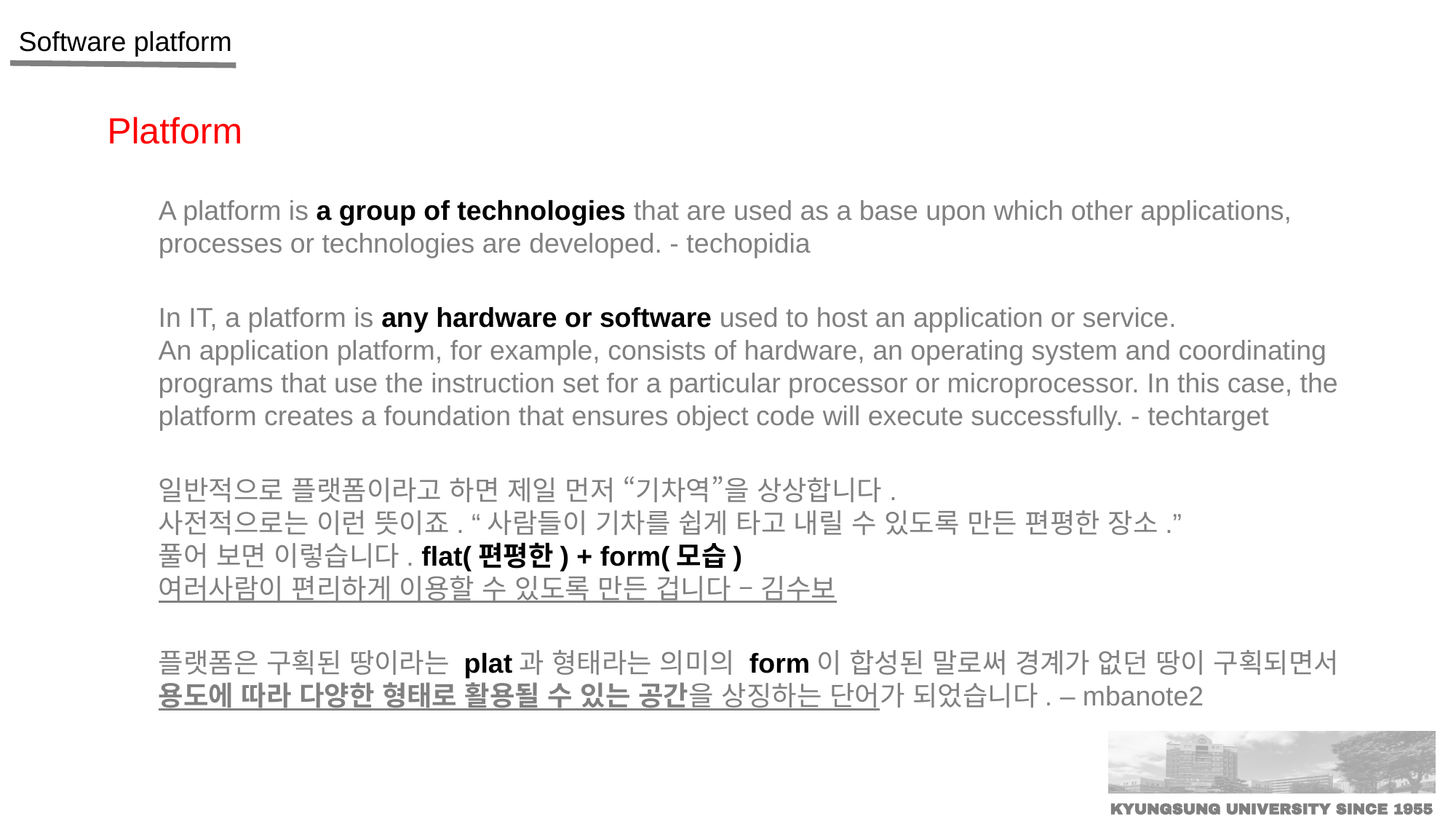

Platform
A platform is a group of technologies that are used as a base upon which other applications, processes or technologies are developed. - techopidia
In IT, a platform is any hardware or software used to host an application or service.
An application platform, for example, consists of hardware, an operating system and coordinating programs that use the instruction set for a particular processor or microprocessor. In this case, the platform creates a foundation that ensures object code will execute successfully. - techtarget
일반적으로 플랫폼이라고 하면 제일 먼저 “기차역”을 상상합니다.
사전적으로는 이런 뜻이죠. “사람들이 기차를 쉽게 타고 내릴 수 있도록 만든 편평한 장소.”
풀어 보면 이렇습니다. flat(편평한) + form(모습)
여러사람이 편리하게 이용할 수 있도록 만든 겁니다 – 김수보
플랫폼은 구획된 땅이라는 plat과 형태라는 의미의 form이 합성된 말로써 경계가 없던 땅이 구획되면서 용도에 따라 다양한 형태로 활용될 수 있는 공간을 상징하는 단어가 되었습니다. – mbanote2